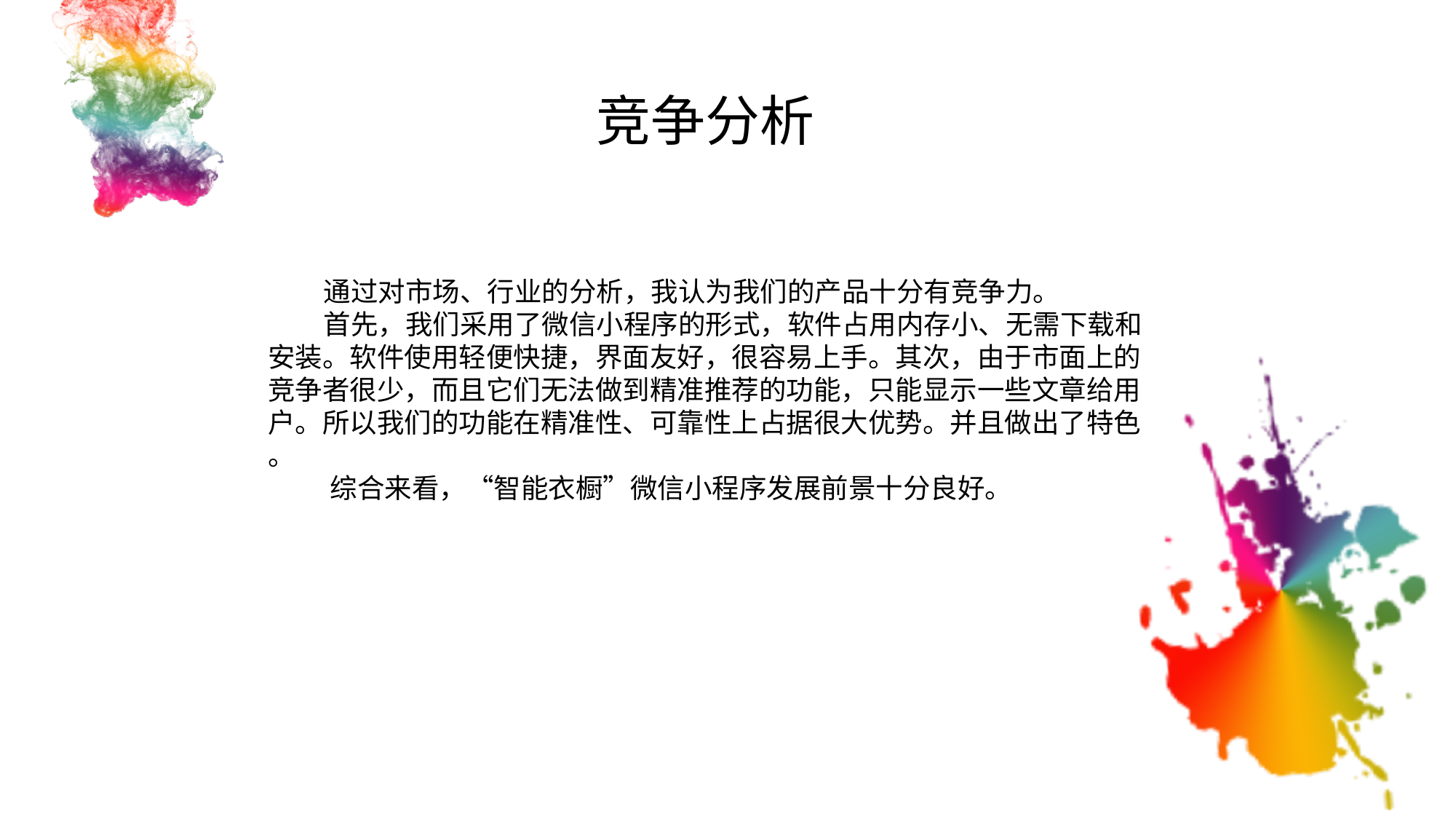

竞争分析
        通过对市场、行业的分析，我认为我们的产品十分有竞争力。
        首先，我们采用了微信小程序的形式，软件占用内存小、无需下载和
安装。软件使用轻便快捷，界面友好，很容易上手。其次，由于市面上的
竞争者很少，而且它们无法做到精准推荐的功能，只能显示一些文章给用
户。所以我们的功能在精准性、可靠性上占据很大优势。并且做出了特色
。
         综合来看，“智能衣橱”微信小程序发展前景十分良好。